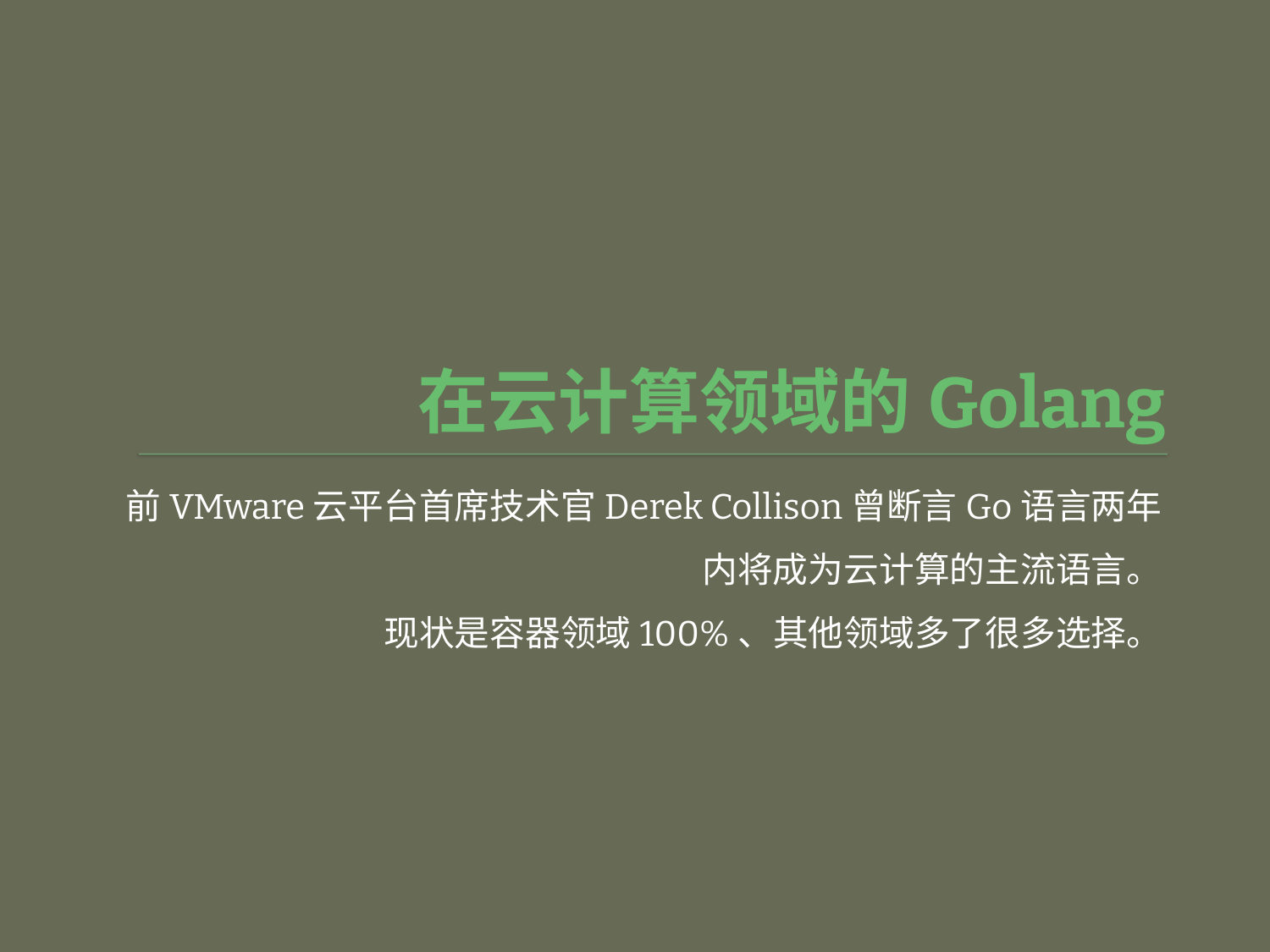

# 在云计算领域的Golang
前VMware云平台首席技术官Derek Collison曾断言Go语言两年内将成为云计算的主流语言。
现状是容器领域100%、其他领域多了很多选择。